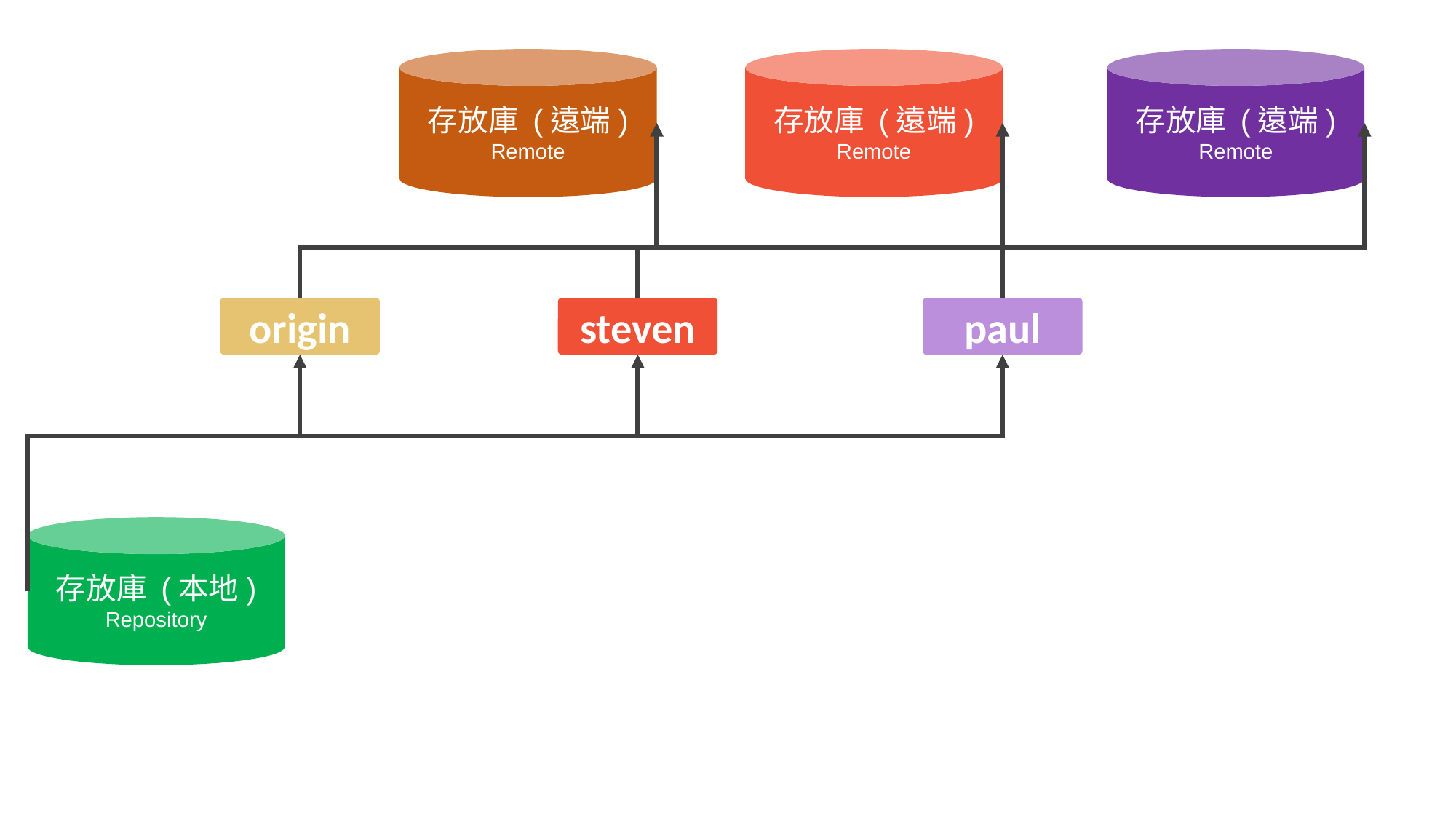

存放庫 (遠端)
Remote
存放庫 (遠端)
Remote
存放庫 (遠端)
Remote
origin
steven
paul
存放庫 (本地)
Repository